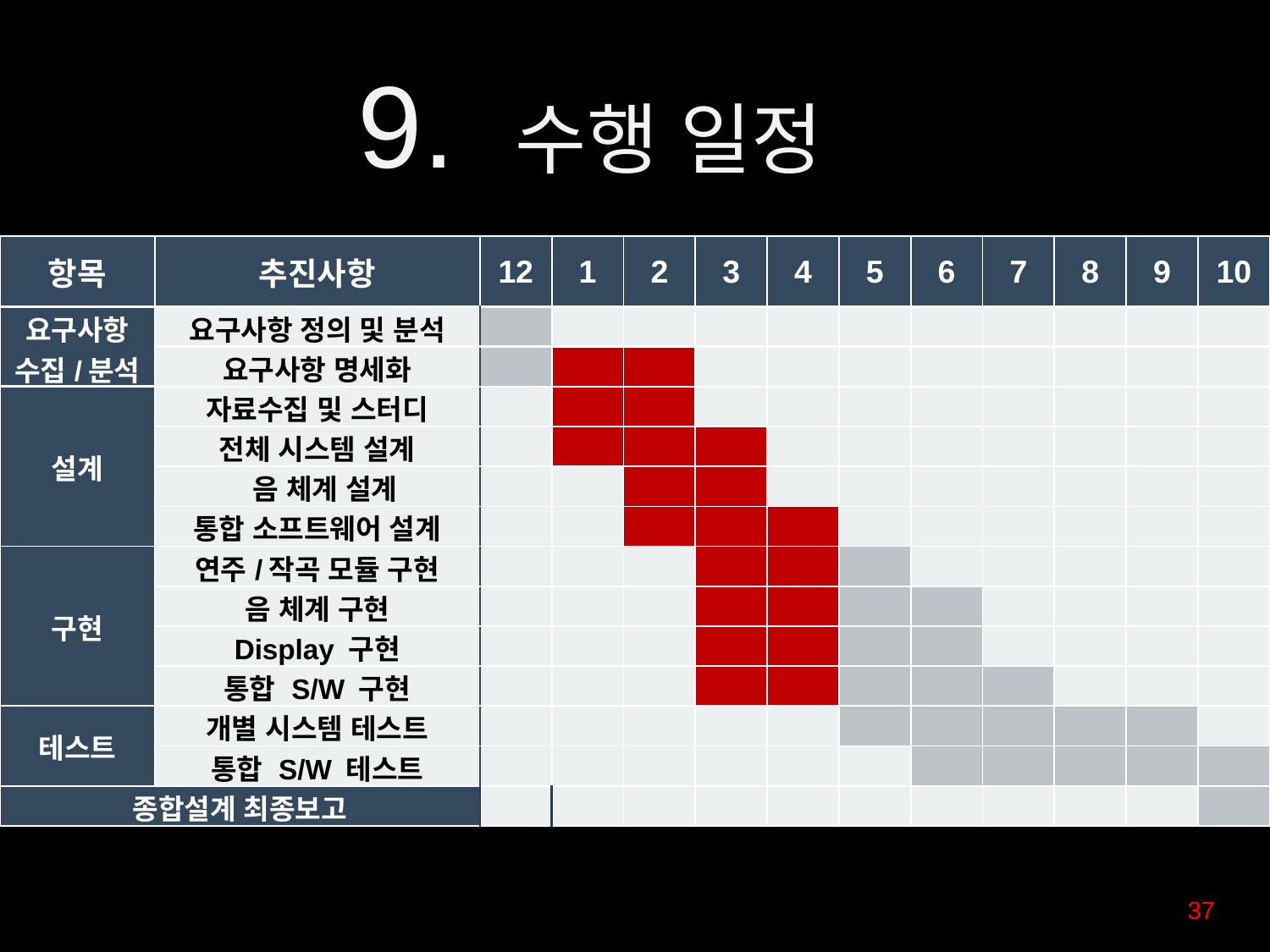

9. 수행 일정
| 항목 | 추진사항 | 12 | 1 | 2 | 3 | 4 | 5 | 6 | 7 | 8 | 9 | 10 |
| --- | --- | --- | --- | --- | --- | --- | --- | --- | --- | --- | --- | --- |
| 요구사항 수집/분석 | 요구사항 정의 및 분석 |  |  |  |  |  |  |  |  |  |  |  |
|  | 요구사항 명세화 |  |  |  |  |  |  |  |  |  |  |  |
| 설계 | 자료수집 및 스터디 |  |  |  |  |  |  |  |  |  |  |  |
|  | 전체 시스템 설계 |  |  |  |  |  |  |  |  |  |  |  |
|  | 음 체계 설계 |  |  |  |  |  |  |  |  |  |  |  |
|  | 통합 소프트웨어 설계 |  |  |  |  |  |  |  |  |  |  |  |
| 구현 | 연주/작곡 모듈 구현 |  |  |  |  |  |  |  |  |  |  |  |
|  | 음 체계 구현 |  |  |  |  |  |  |  |  |  |  |  |
|  | Display 구현 |  |  |  |  |  |  |  |  |  |  |  |
|  | 통합 S/W 구현 |  |  |  |  |  |  |  |  |  |  |  |
| 테스트 | 개별 시스템 테스트 |  |  |  |  |  |  |  |  |  |  |  |
|  | 통합 S/W 테스트 |  |  |  |  |  |  |  |  |  |  |  |
| 종합설계 최종보고 |  |  |  |  |  |  |  |  |  |  |  |  |
37
37